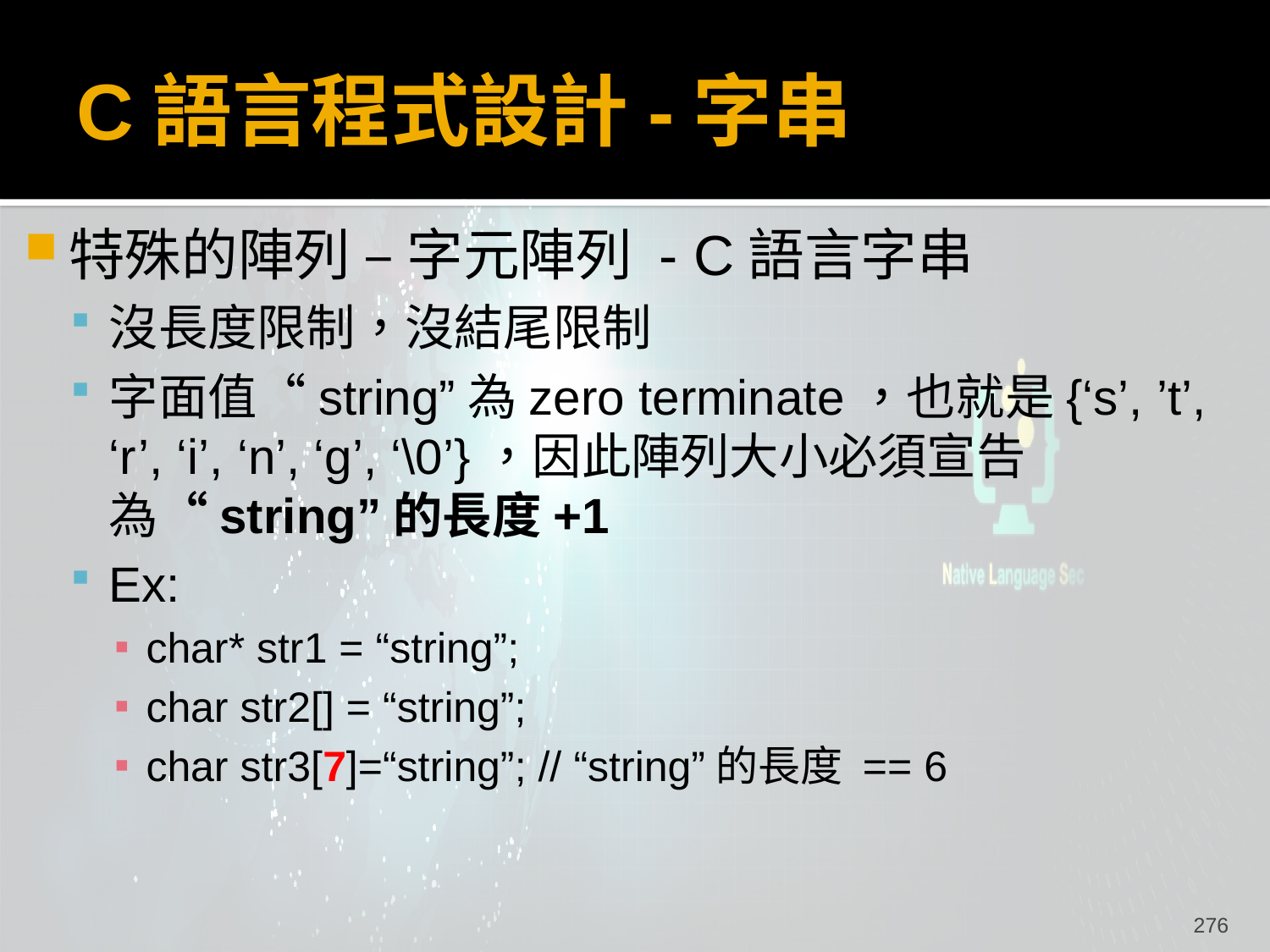

# C語言程式設計-字串
特殊的陣列 – 字元陣列 - C語言字串
沒長度限制，沒結尾限制
字面值“string”為zero terminate，也就是{‘s’, ’t’, ‘r’, ‘i’, ‘n’, ‘g’, ‘\0’}，因此陣列大小必須宣告為“string”的長度+1
Ex:
char* str1 = “string”;
char str2[] = “string”;
char str3[7]=“string”; // “string”的長度 == 6
276